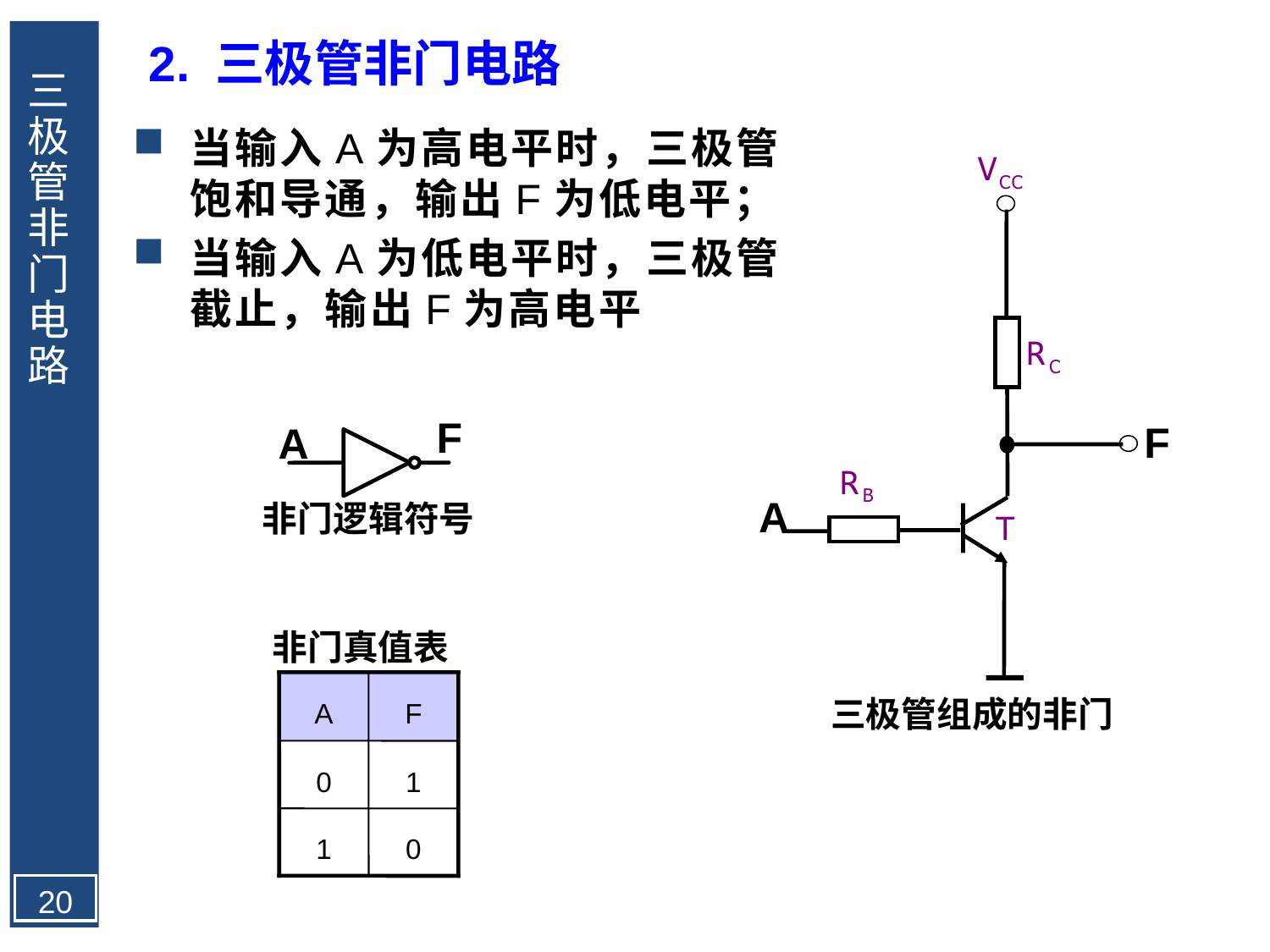

2. 三极管非门电路
# 三极管非门电路

当输入A为高电平时，三极管饱和导通，输出F为低电平；
当输入A为低电平时，三极管截止，输出F为高电平
VCC

RC

F

RB
A

T

三极管组成的非门
F
A

非门逻辑符号
非门真值表
A

F

0

1
1

0

20